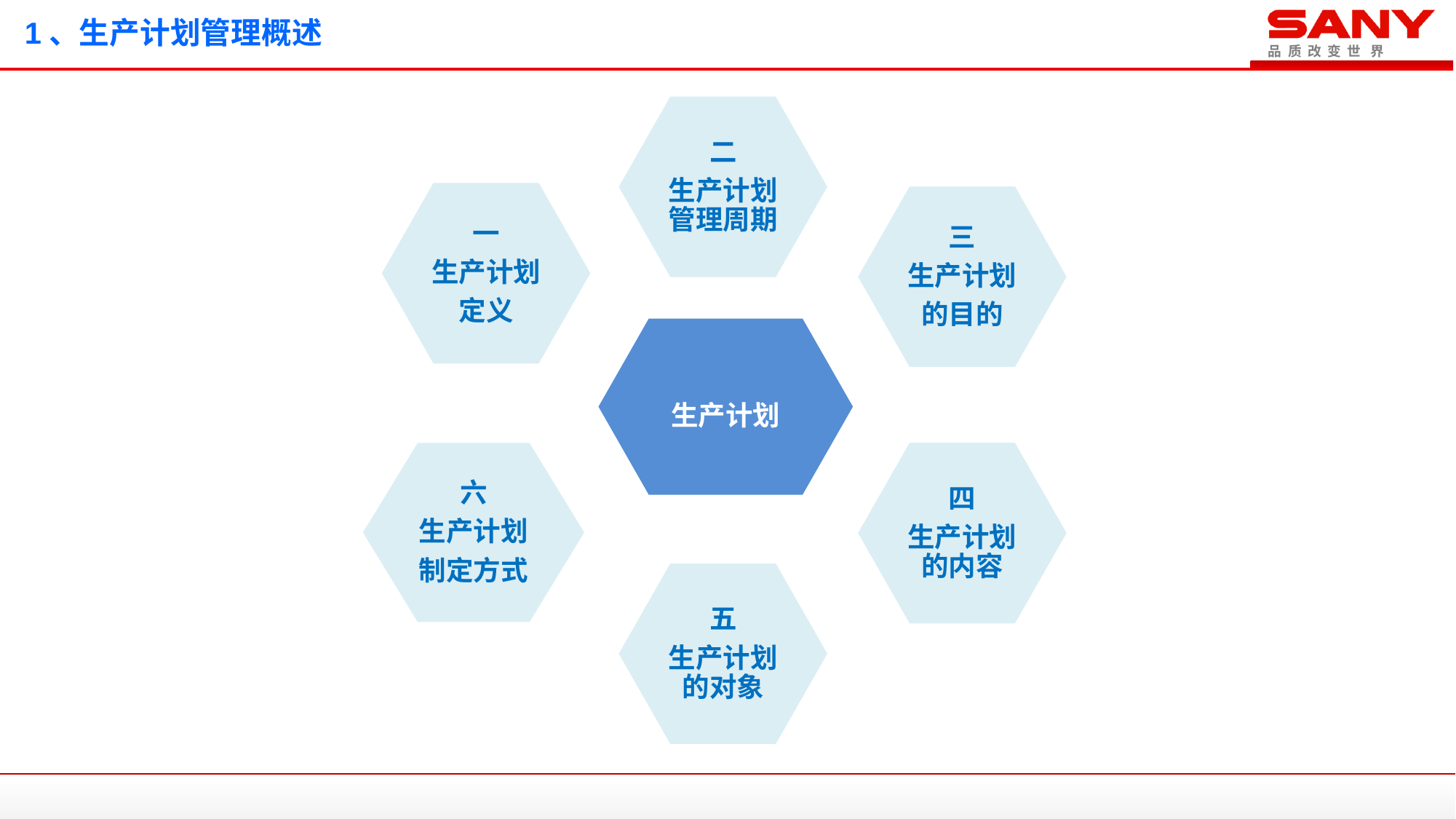

# 1、生产计划管理概述

二
生产计划管理周期
一
生产计划
定义
三
生产计划
的目的
生产计划
四
生产计划的内容
六
生产计划
制定方式
五
生产计划的对象
3